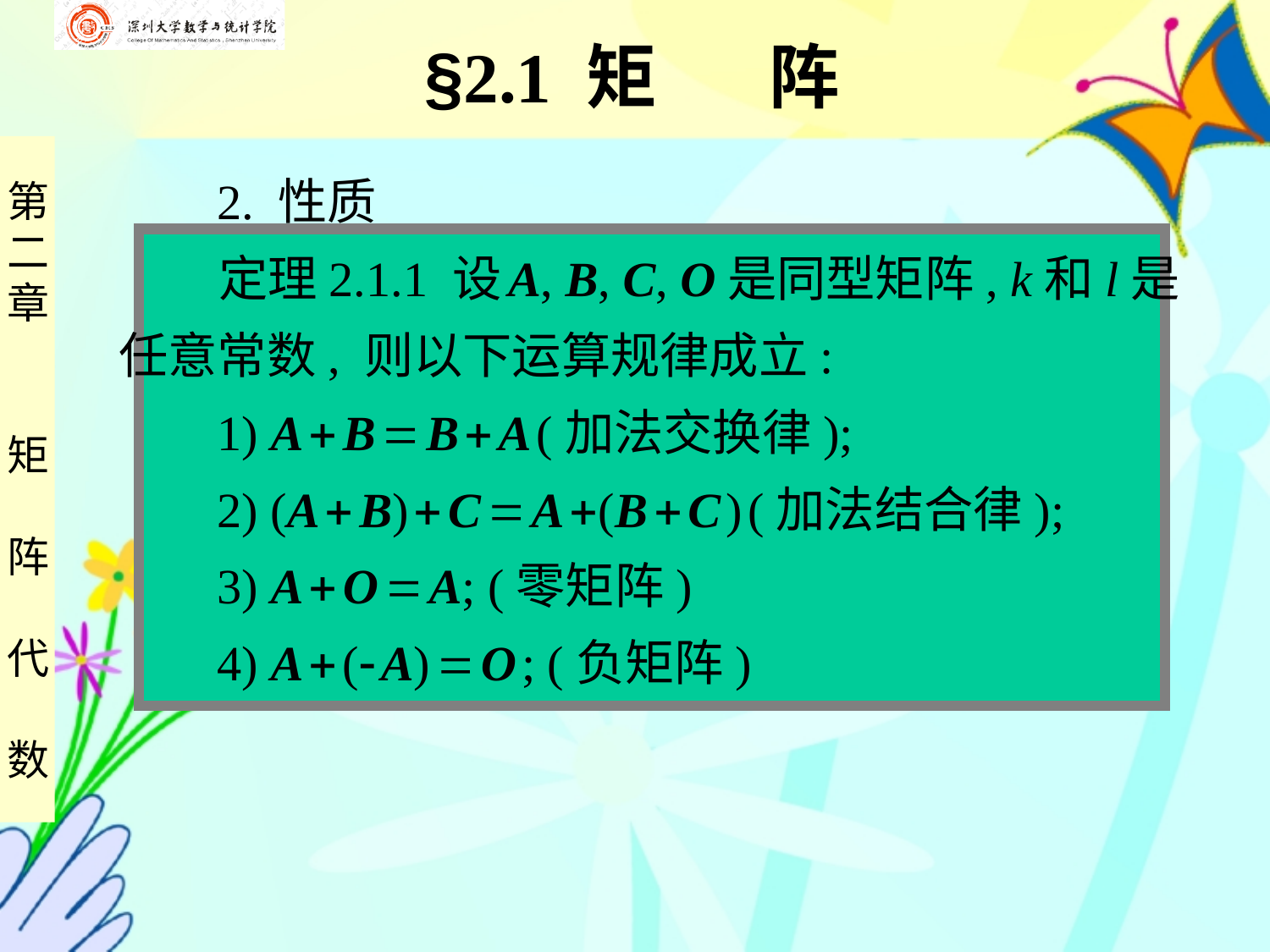

§2.1 矩       阵
        2. 性质
        定理2.1.1 设 A, B, C, O是同型矩阵, k和l是
任意常数, 则以下运算规律成立:
        1) A + B = B + A (加法交换律);
        2) (A + B) + C = A +(B + C ) (加法结合律);
        3) A + O = A; (零矩阵)
        4) A + (− A) = O ; (负矩阵)